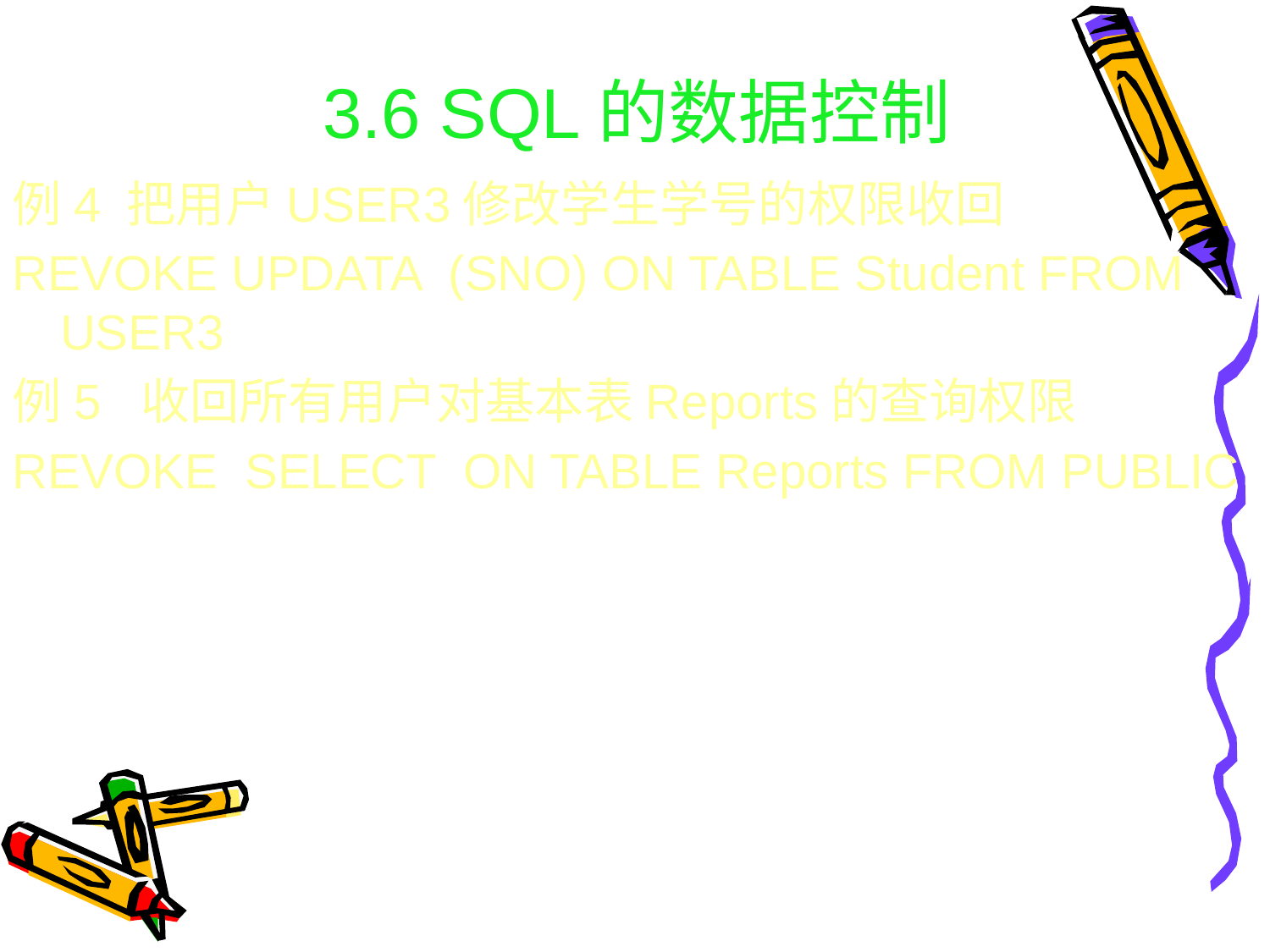

# 3.6 SQL的数据控制
例4 把用户USER3修改学生学号的权限收回
REVOKE UPDATA  (SNO) ON TABLE Student FROM  USER3
例5  收回所有用户对基本表Reports的查询权限
REVOKE  SELECT  ON TABLE Reports FROM PUBLIC